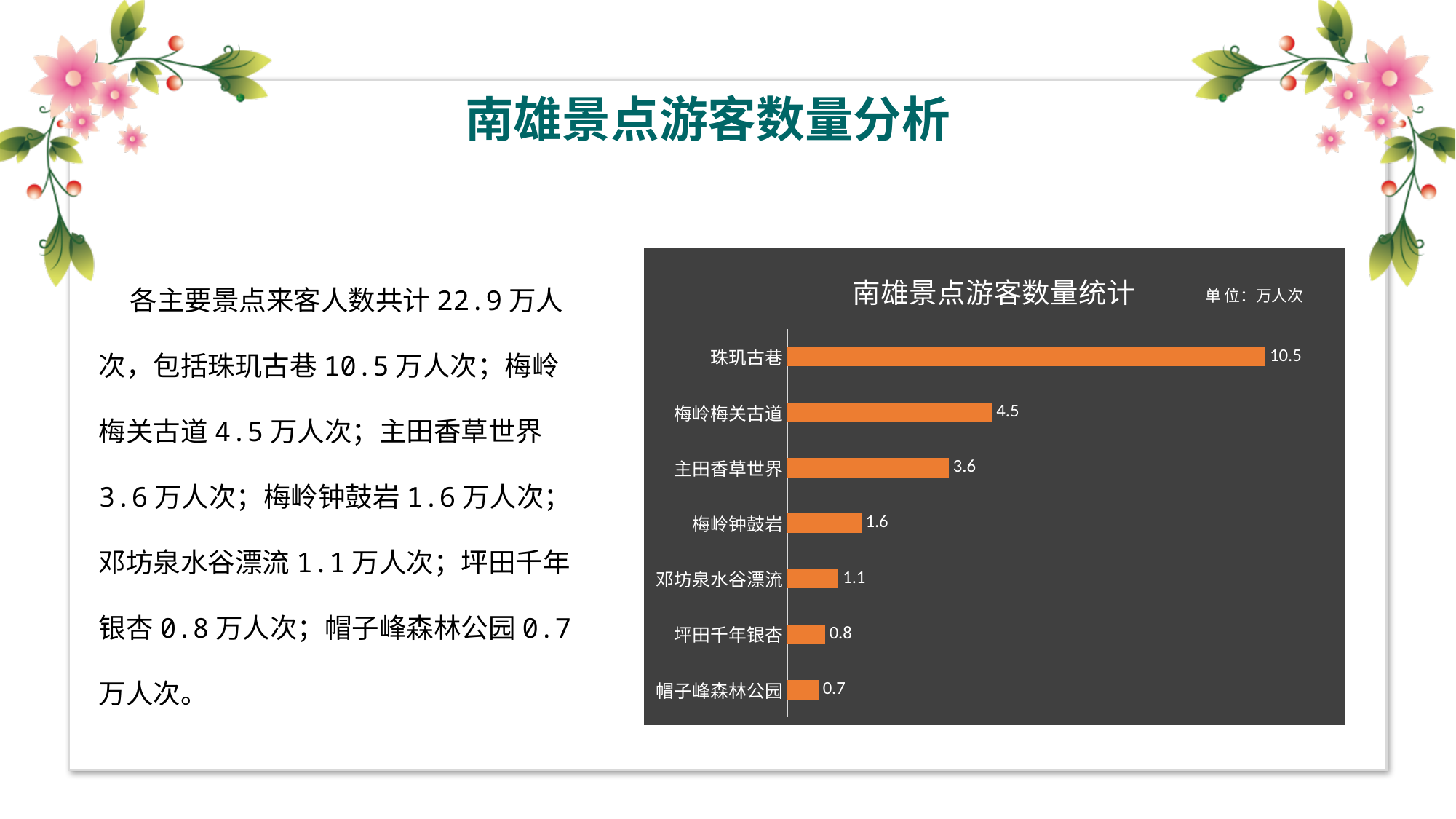

南雄景点游客数量分析
    各主要景点来客人数共计22.9万人次，包括珠玑古巷10.5万人次；梅岭梅关古道4.5万人次；主田香草世界3.6万人次；梅岭钟鼓岩1.6万人次；邓坊泉水谷漂流1.1万人次；坪田千年银杏0.8万人次；帽子峰森林公园0.7万人次。

### Chart: 南雄景点游客数量统计

| Category | 系列 1 |
|---|---|
| 帽子峰森林公园 | 0.6897 |
| 坪田千年银杏 | 0.8341 |
| 邓坊泉水谷漂流 | 1.12955 |
| 梅岭钟鼓岩 | 1.63115 |
| 主田香草世界 | 3.5587 |
| 梅岭梅关古道 | 4.51345 |
| 珠玑古巷 | 10.5381 |
单 位：万人次